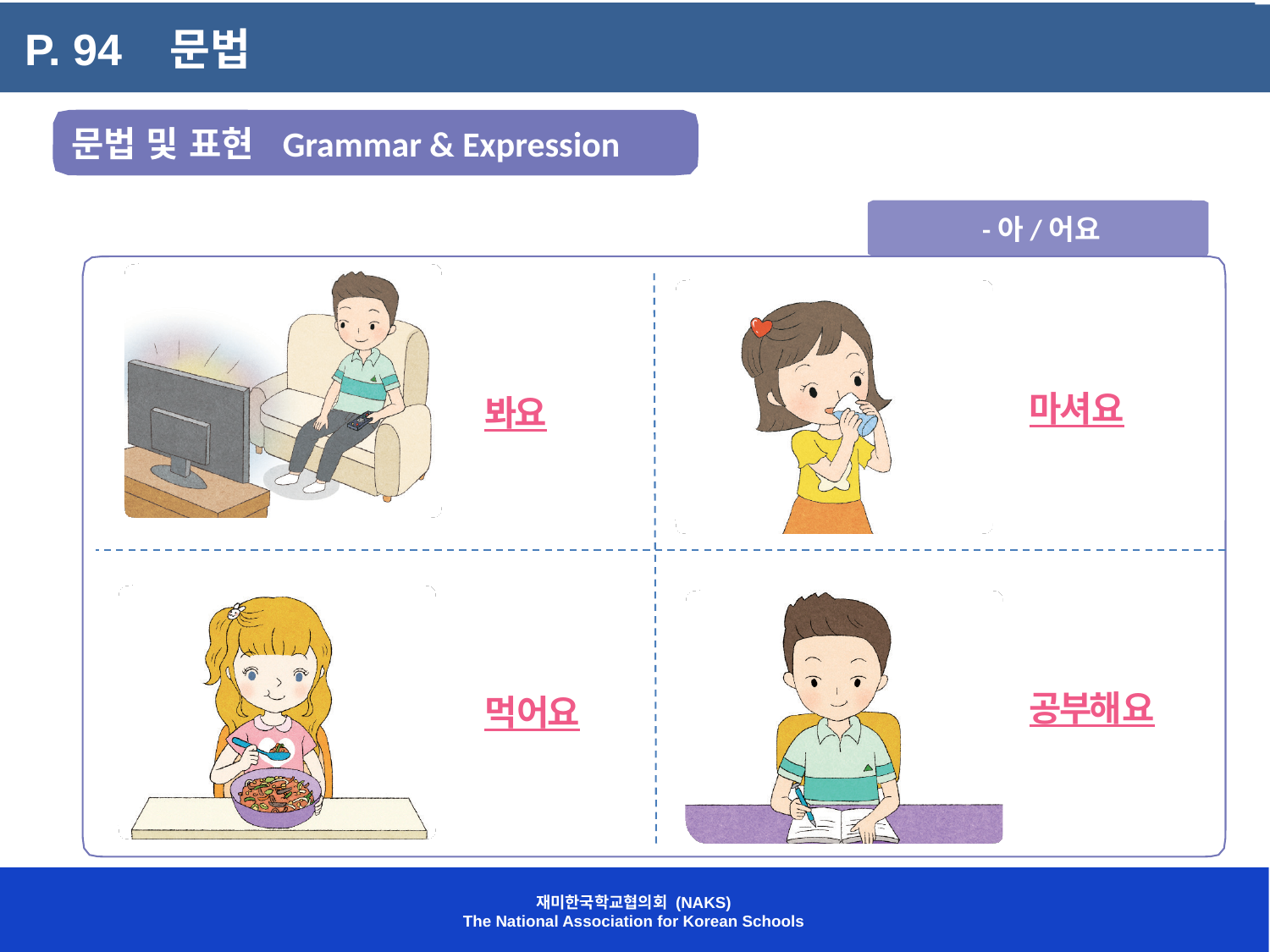

P. 94   문법
 문법 및 표현  Grammar & Expression
 -아/어요

마셔요
봐요

공부해요
먹어요
재미한국학교협의회 (NAKS)
The National Association for Korean Schools